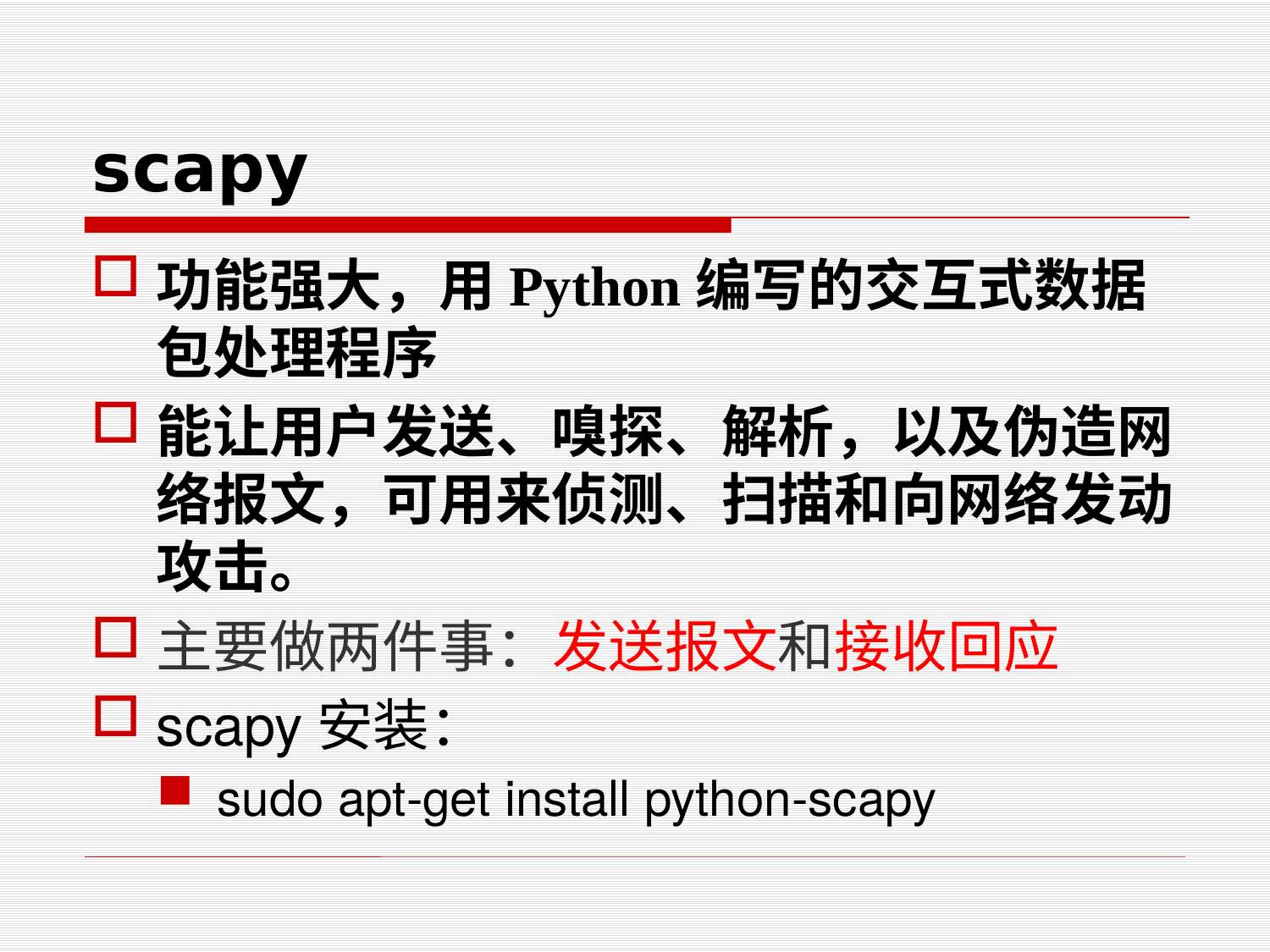

# scapy
功能强大，用Python编写的交互式数据包处理程序
能让用户发送、嗅探、解析，以及伪造网络报文，可用来侦测、扫描和向网络发动攻击。
主要做两件事：发送报文和接收回应
scapy安装：
sudo apt-get install python-scapy